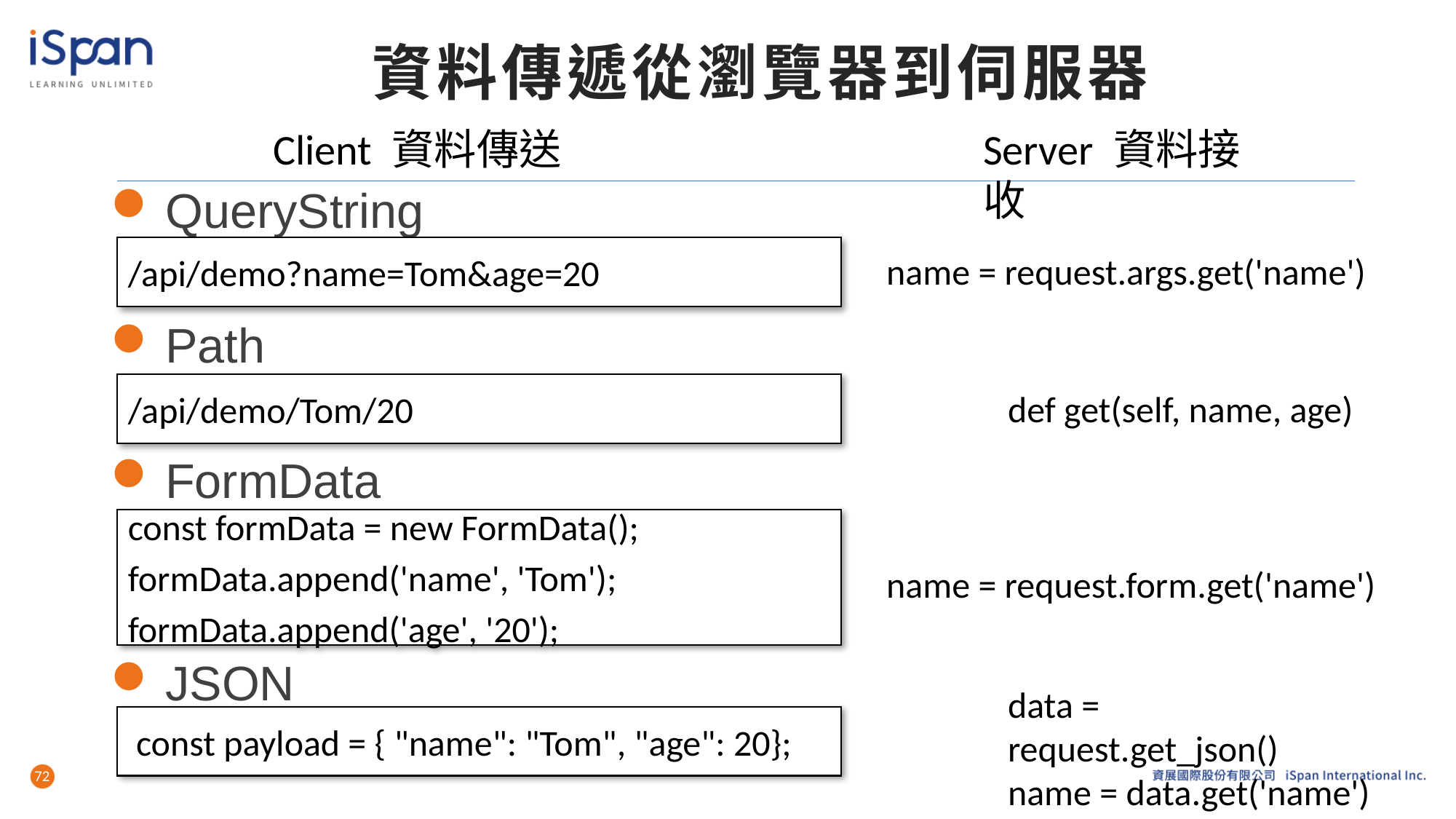

# 資料傳遞從瀏覽器到伺服器
Server 資料接收
Client 資料傳送
QueryString

Path

FormData

JSON
/api/demo?name=Tom&age=20
name = request.args.get('name')
/api/demo/Tom/20
def get(self, name, age)
const formData = new FormData();
formData.append('name', 'Tom');
formData.append('age', '20');
name = request.form.get('name')
data = request.get_json()
name = data.get('name')
 const payload = { "name": "Tom", "age": 20};
72